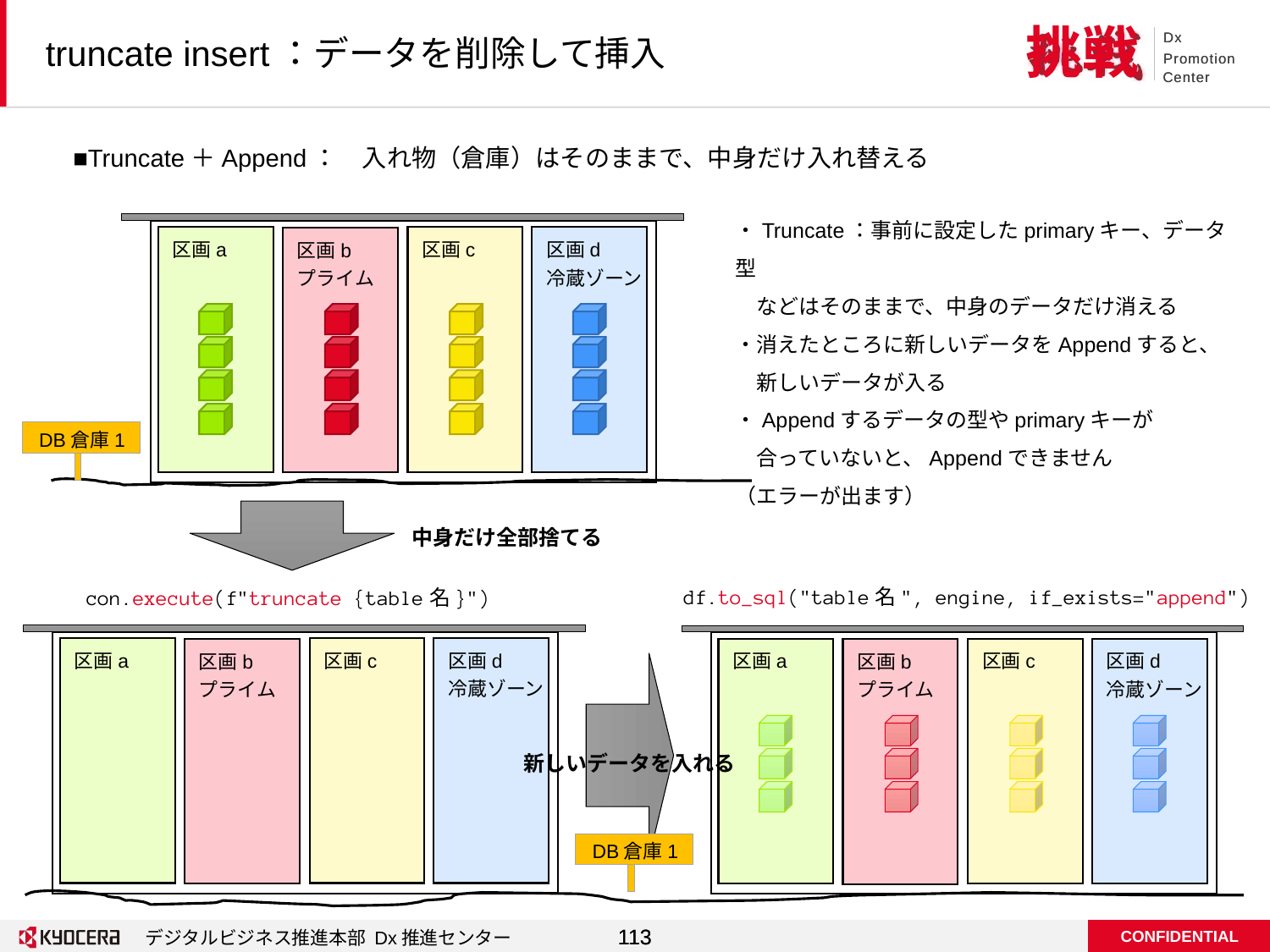

# truncate insert：データを削除して挿入
■Truncate＋Append：　入れ物（倉庫）はそのままで、中身だけ入れ替える
・Truncate：事前に設定したprimaryキー、データ型
　などはそのままで、中身のデータだけ消える
・消えたところに新しいデータをAppendすると、
　新しいデータが入る
・Appendするデータの型やprimaryキーが
　合っていないと、Appendできません
（エラーが出ます）

区画a
区画c
区画d
冷蔵ゾーン
区画b
プライム

A

B

C

D

DB倉庫1

中身だけ全部捨てる
df.to_sql("table名", engine, if_exists="append")
con.execute(f"truncate {table名}")

区画a
区画c
区画d
冷蔵ゾーン
区画a
区画c
区画d
冷蔵ゾーン
区画b
プライム
区画b
プライム

A

新しいデータを入れる

F

G

DB倉庫1